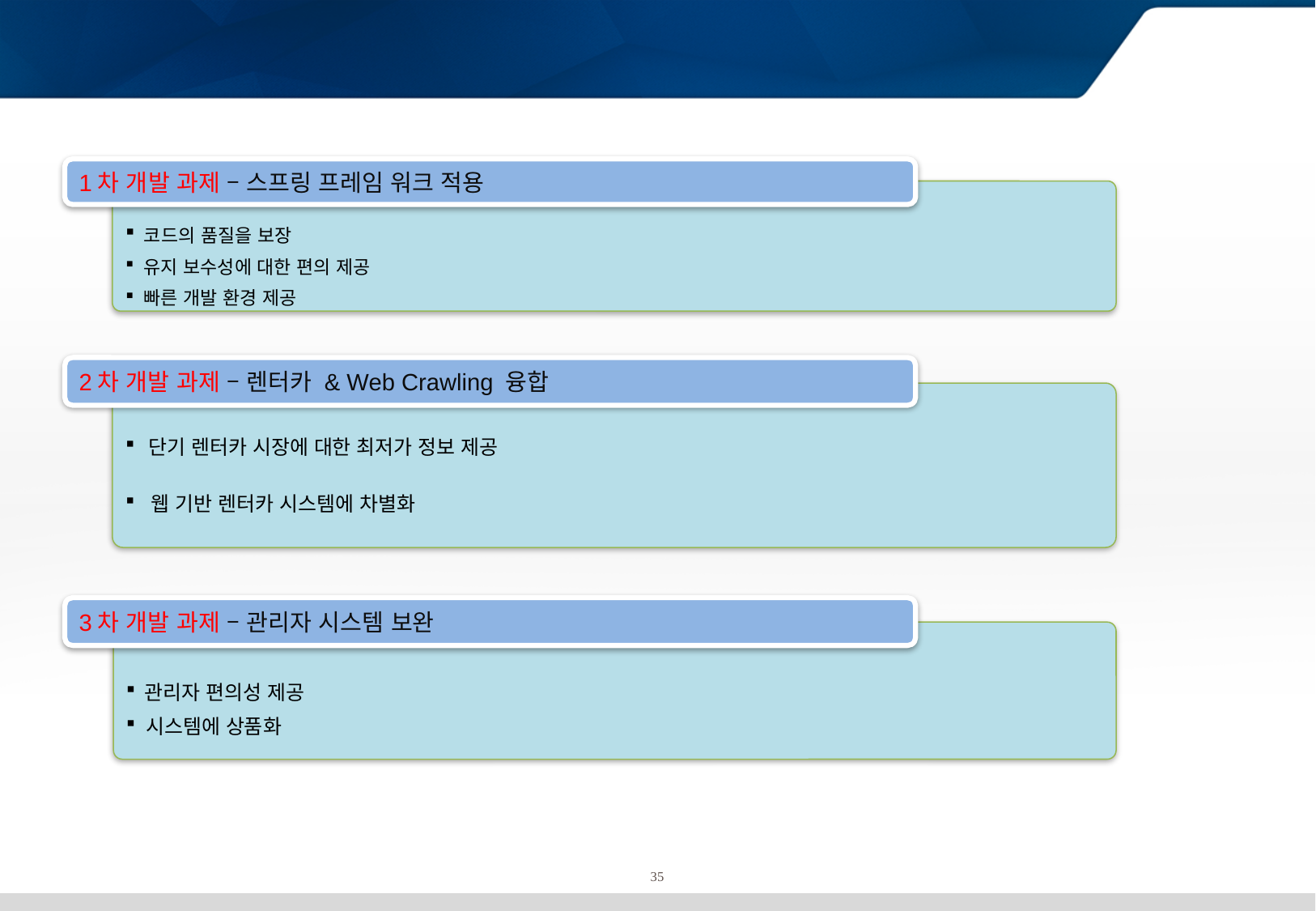

향후 개발 과제
1차 개발 과제 – 스프링 프레임 워크 적용

 코드의 품질을 보장
 유지 보수성에 대한 편의 제공
 빠른 개발 환경 제공

2차 개발 과제 – 렌터카 & Web Crawling 융합

  단기 렌터카 시장에 대한 최저가 정보 제공

  웹 기반 렌터카 시스템에 차별화

3차 개발 과제 – 관리자 시스템 보완

 관리자 편의성 제공
 시스템에 상품화